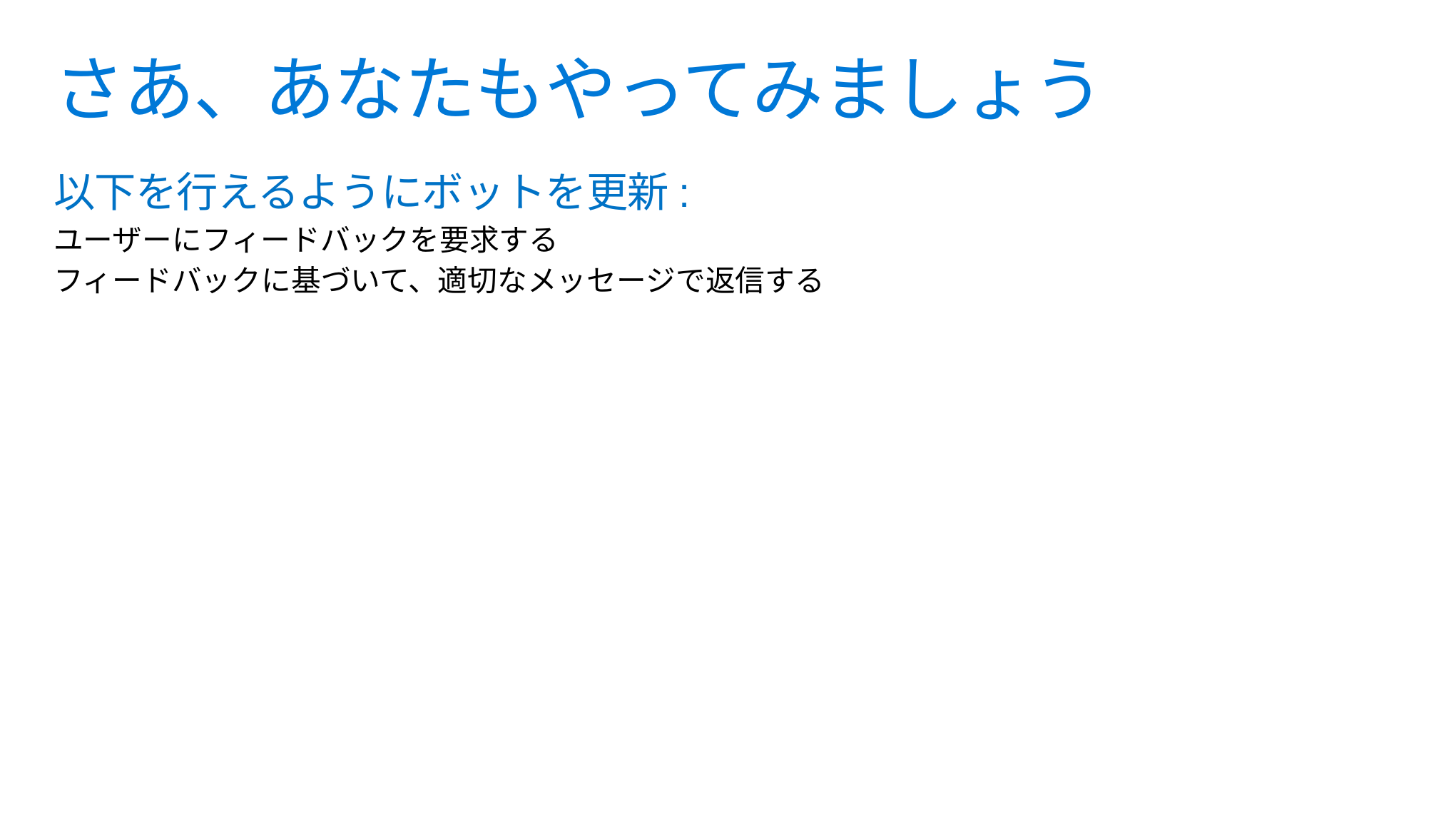

# さあ、あなたもやってみましょう
以下を行えるようにボットを更新:
ユーザーにフィードバックを要求する
フィードバックに基づいて、適切なメッセージで返信する